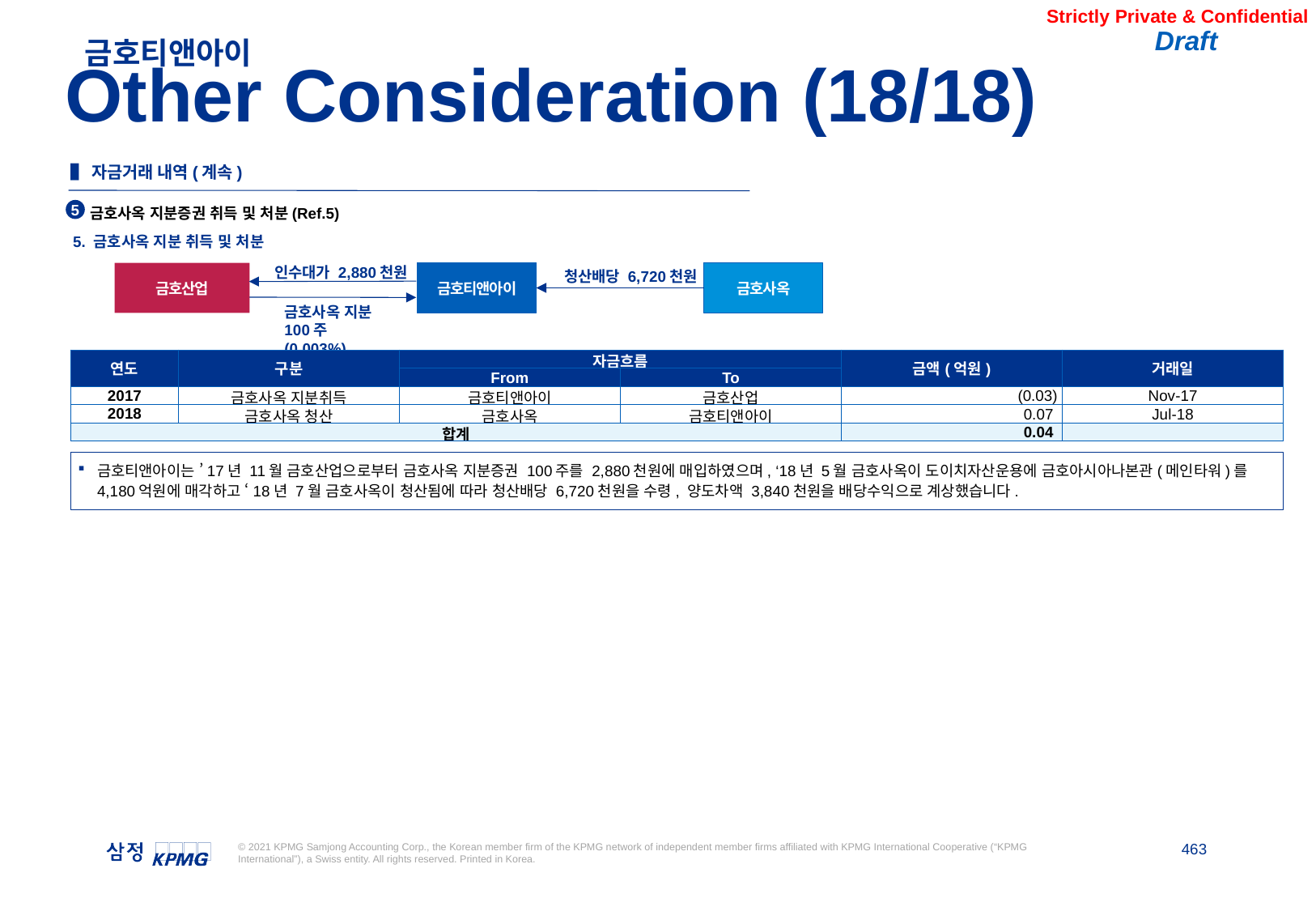

금호티앤아이
Other Consideration (18/18)
▌자금거래 내역(계속)

5
금호사옥 지분증권 취득 및 처분(Ref.5)
5. 금호사옥 지분 취득 및 처분
인수대가 2,880천원
청산배당 6,720천원
금호사옥
금호산업
금호티앤아이
금호사옥 지분 100주 (0.003%)
| 연도 | 구분 | 자금흐름 |  | 금액(억원) | 거래일 |
| --- | --- | --- | --- | --- | --- |
|  |  | From | To |  |  |
| 2017 | 금호사옥 지분취득 | 금호티앤아이 | 금호산업 | (0.03) | Nov-17 |
| 2018 | 금호사옥 청산 | 금호사옥 | 금호티앤아이 | 0.07 | Jul-18 |
| 합계 |  |  |  | 0.04 |  |
금호티앤아이는 ’17년 11월 금호산업으로부터 금호사옥 지분증권 100주를 2,880천원에 매입하였으며, ‘18년 5월 금호사옥이 도이치자산운용에 금호아시아나본관(메인타워)를 4,180억원에 매각하고 ‘18년 7월 금호사옥이 청산됨에 따라 청산배당 6,720천원을 수령, 양도차액 3,840천원을 배당수익으로 계상했습니다.